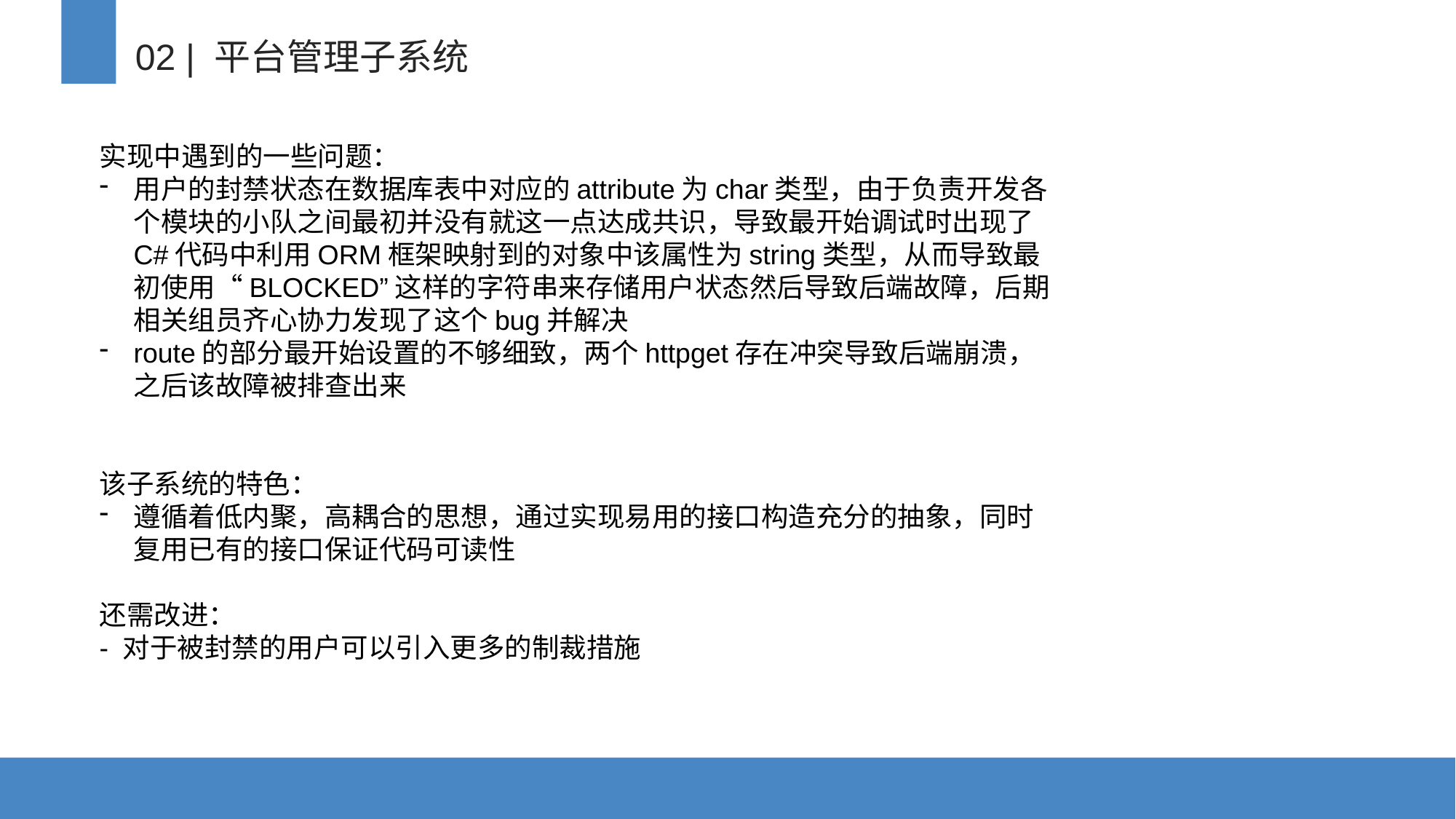

02 | 平台管理子系统
实现中遇到的一些问题：
用户的封禁状态在数据库表中对应的attribute为char类型，由于负责开发各个模块的小队之间最初并没有就这一点达成共识，导致最开始调试时出现了C#代码中利用ORM框架映射到的对象中该属性为string类型，从而导致最初使用“BLOCKED”这样的字符串来存储用户状态然后导致后端故障，后期相关组员齐心协力发现了这个bug并解决
route的部分最开始设置的不够细致，两个httpget存在冲突导致后端崩溃，之后该故障被排查出来

该子系统的特色：
遵循着低内聚，高耦合的思想，通过实现易用的接口构造充分的抽象，同时复用已有的接口保证代码可读性

还需改进：
- 对于被封禁的用户可以引入更多的制裁措施